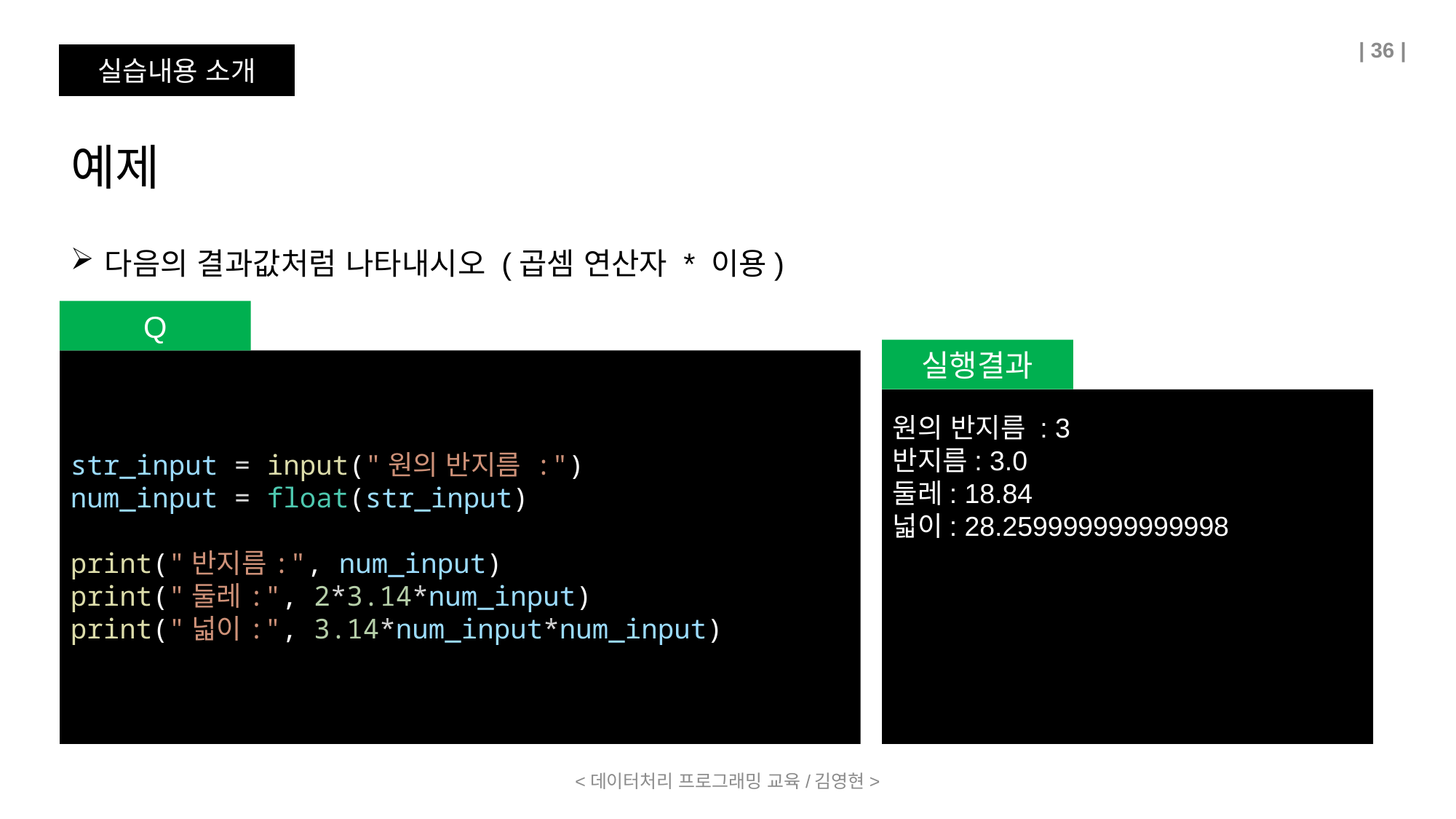

| 36 |
실습내용 소개
예제
다음의 결과값처럼 나타내시오 (곱셈 연산자 * 이용)
Q
실행결과

원의 반지름 : 3
반지름: 3.0
둘레: 18.84
넓이: 28.259999999999998
str_input = input("원의 반지름 :")
num_input = float(str_input)
print("반지름:", num_input)
print("둘레:", 2*3.14*num_input)
print("넓이:", 3.14*num_input*num_input)
<데이터처리 프로그래밍 교육/김영현>